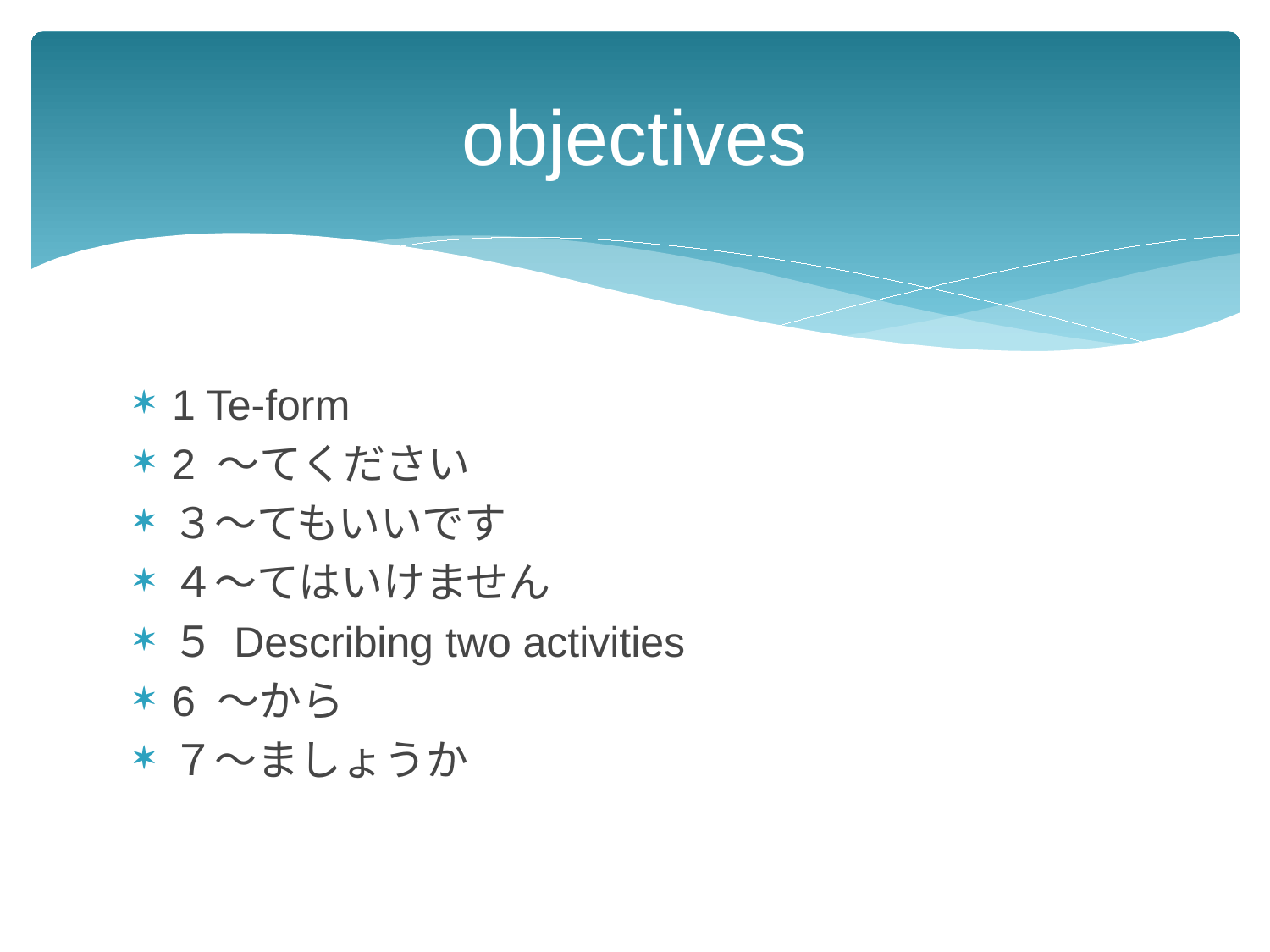

# objectives
1 Te-form
2 ～てください
３～てもいいです
４～てはいけません
５ Describing two activities
6 ～から
７～ましょうか